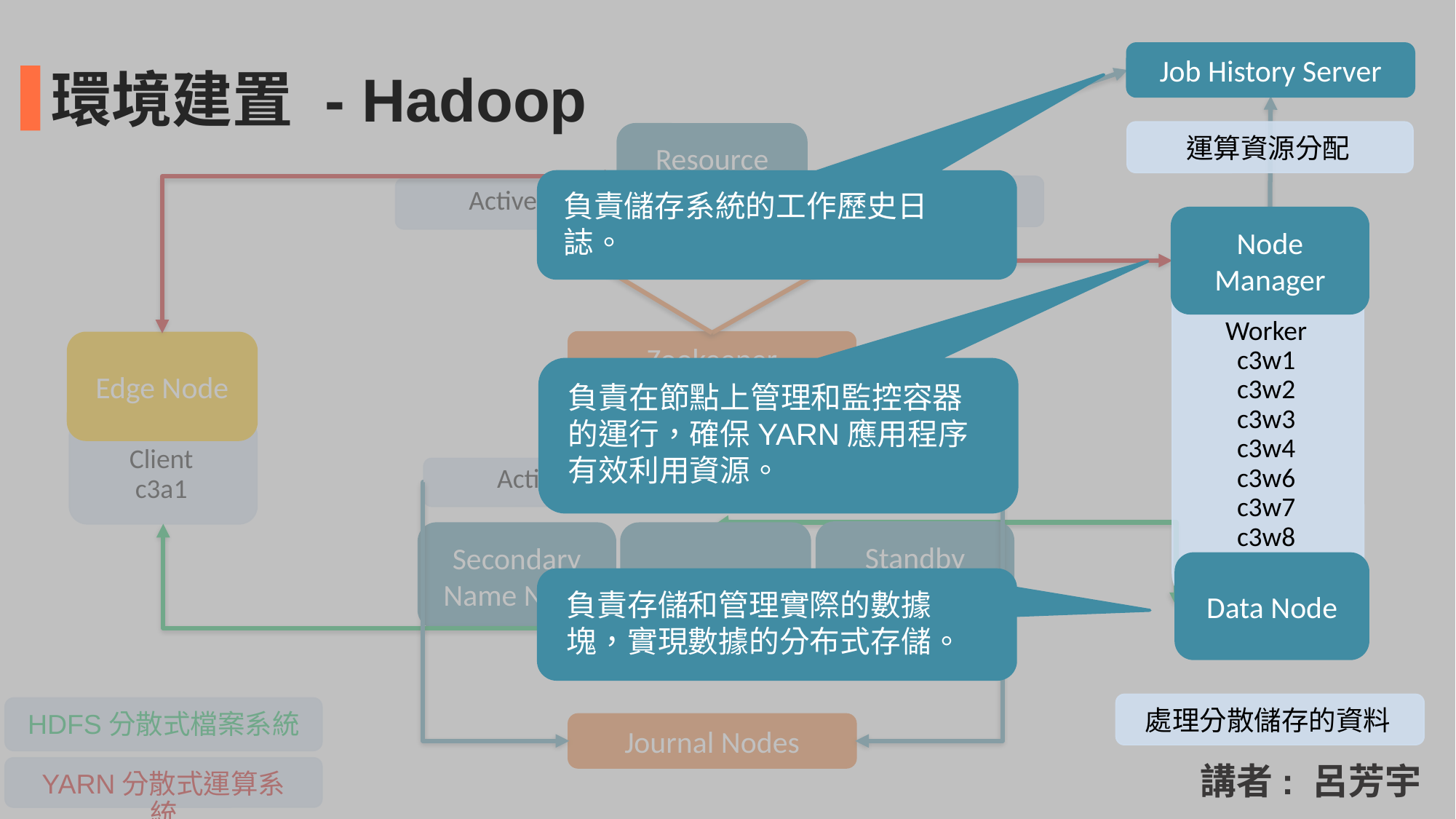

Job History Server
環境建置 - Hadoop

運算資源分配
Resource
Manager

Standby c3m1

Active c3m2

負責儲存系統的工作歷史日誌。
Node
Manager

Worker
c3w1
c3w2
c3w3
c3w4
c3w6
c3w7
c3w8
Data Node
Zookeeper
Edge Node

Client
c3a1

負責在節點上管理和監控容器的運行，確保YARN應用程序有效利用資源。

Standby c3m2

Active c3m1
Standby
Name Node
Secondary
Name Node
Name Node

負責存儲和管理實際的數據塊，實現數據的分布式存儲。

處理分散儲存的資料

HDFS分散式檔案系統

YARN分散式運算系統
Journal Nodes
講者: 呂芳宇